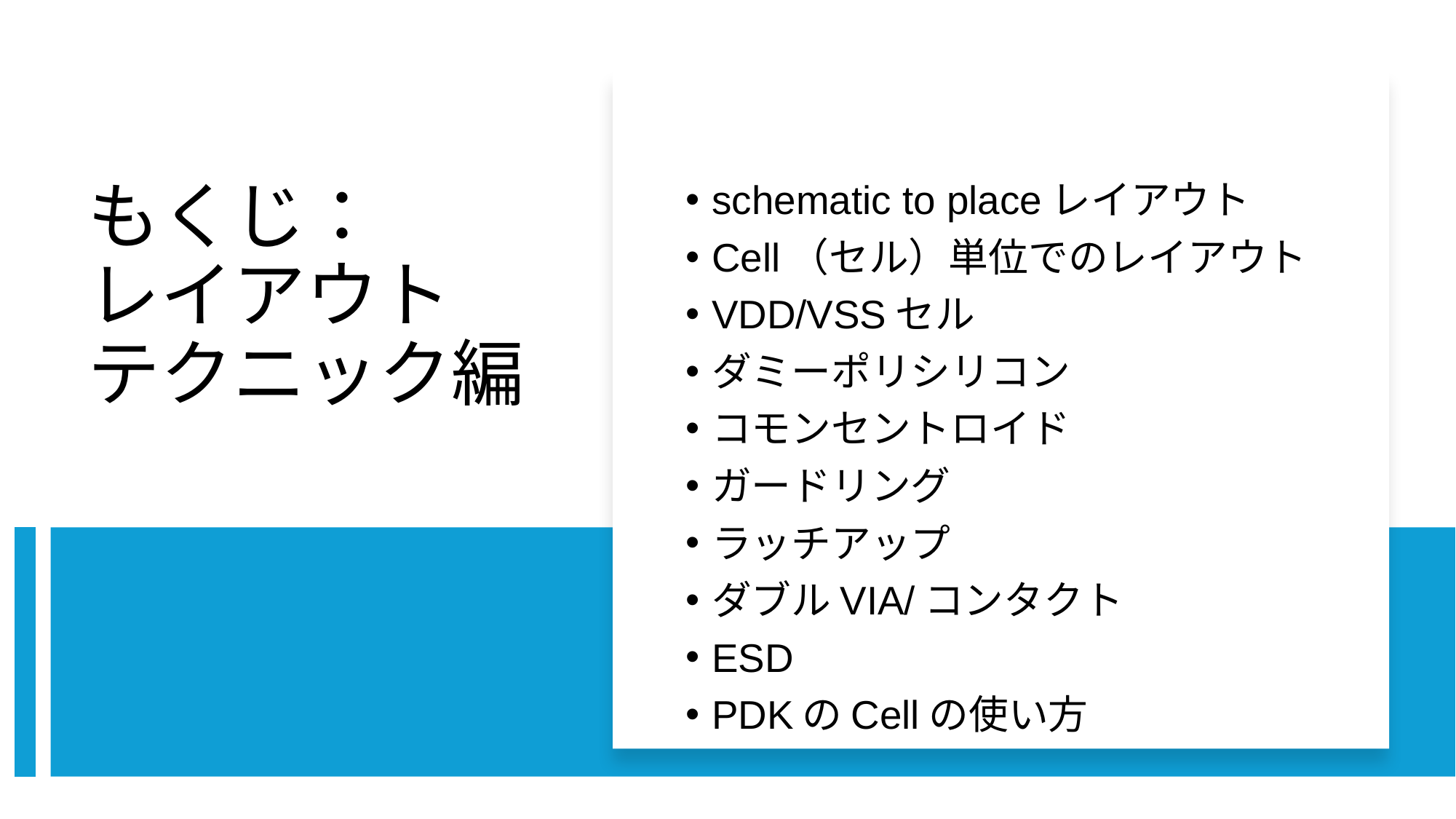

schematic to placeレイアウト
Cell（セル）単位でのレイアウト
VDD/VSSセル
ダミーポリシリコン
コモンセントロイド
ガードリング
ラッチアップ
ダブルVIA/コンタクト
ESD
PDKのCellの使い方
# もくじ： レイアウト テクニック編